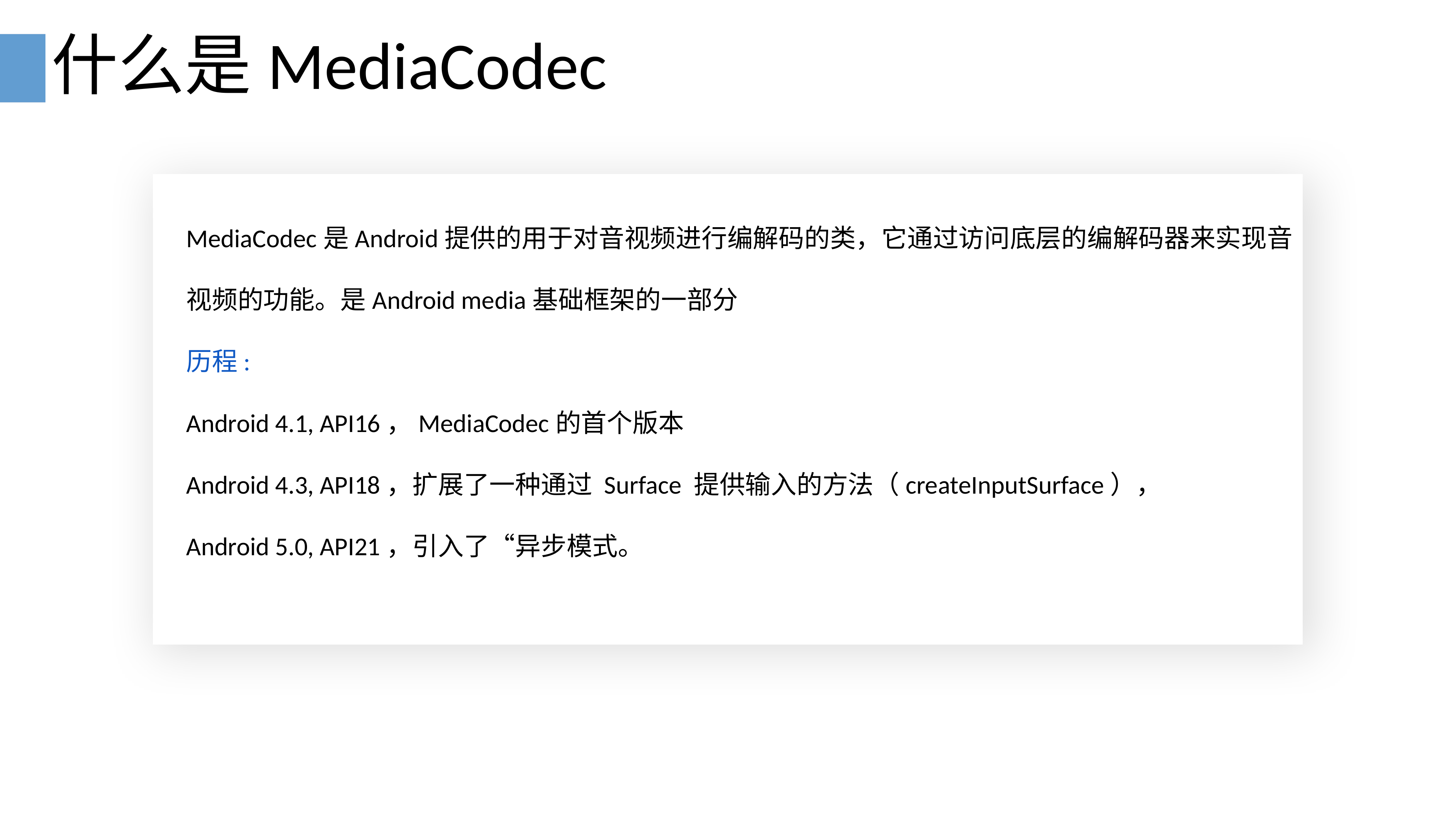

# 什么是MediaCodec

MediaCodec是Android提供的用于对音视频进行编解码的类，它通过访问底层的编解码器来实现音

视频的功能。是Android media基础框架的一部分

历程:

Android 4.1, API16，MediaCodec的首个版本

Android 4.3, API18，扩展了一种通过 Surface 提供输入的方法（createInputSurface），

Android 5.0, API21，引入了“异步模式。